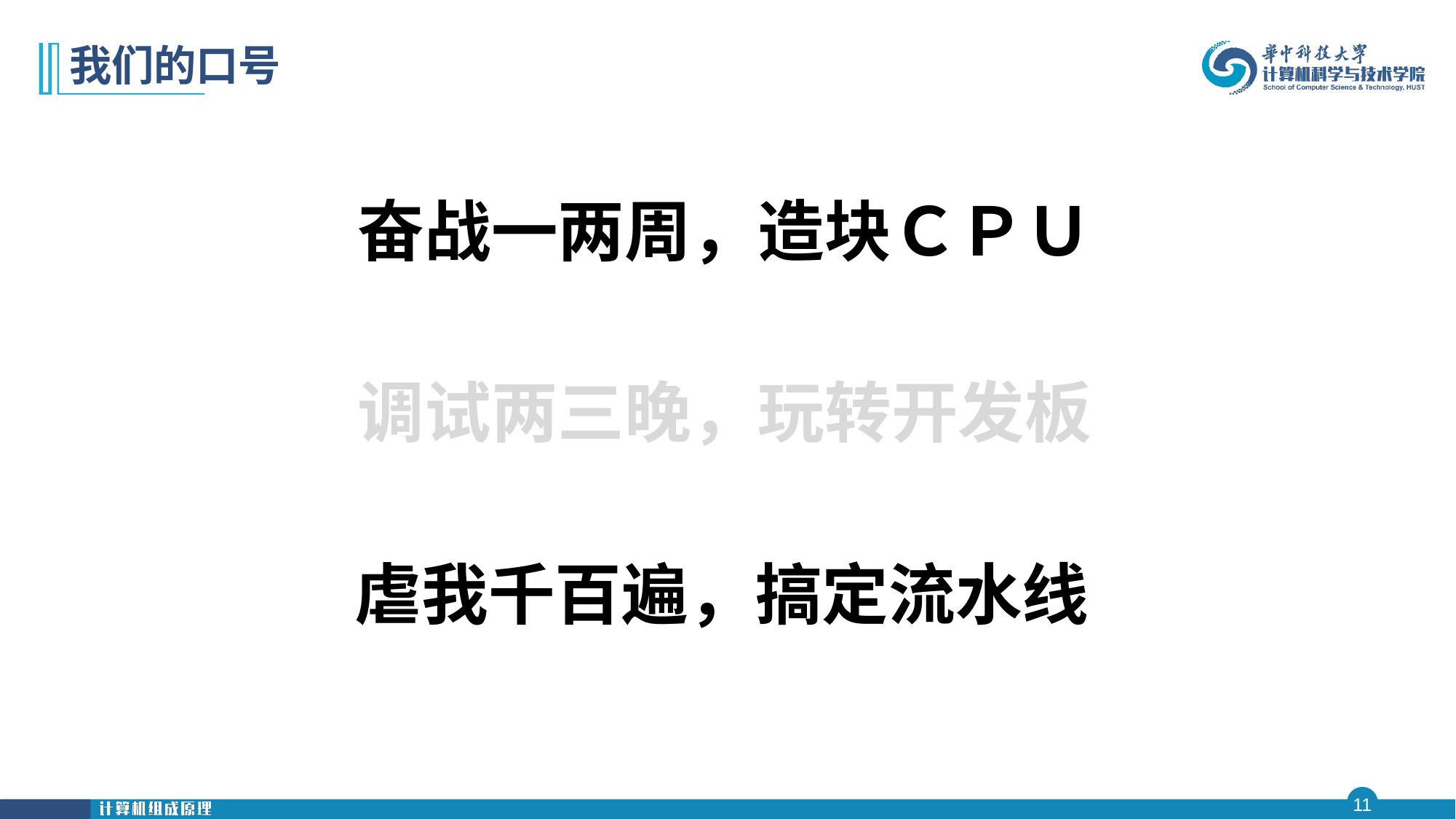

# 我们的口号
奋战一两周，造块ＣＰＵ
调试两三晚，玩转开发板
虐我千百遍，搞定流水线